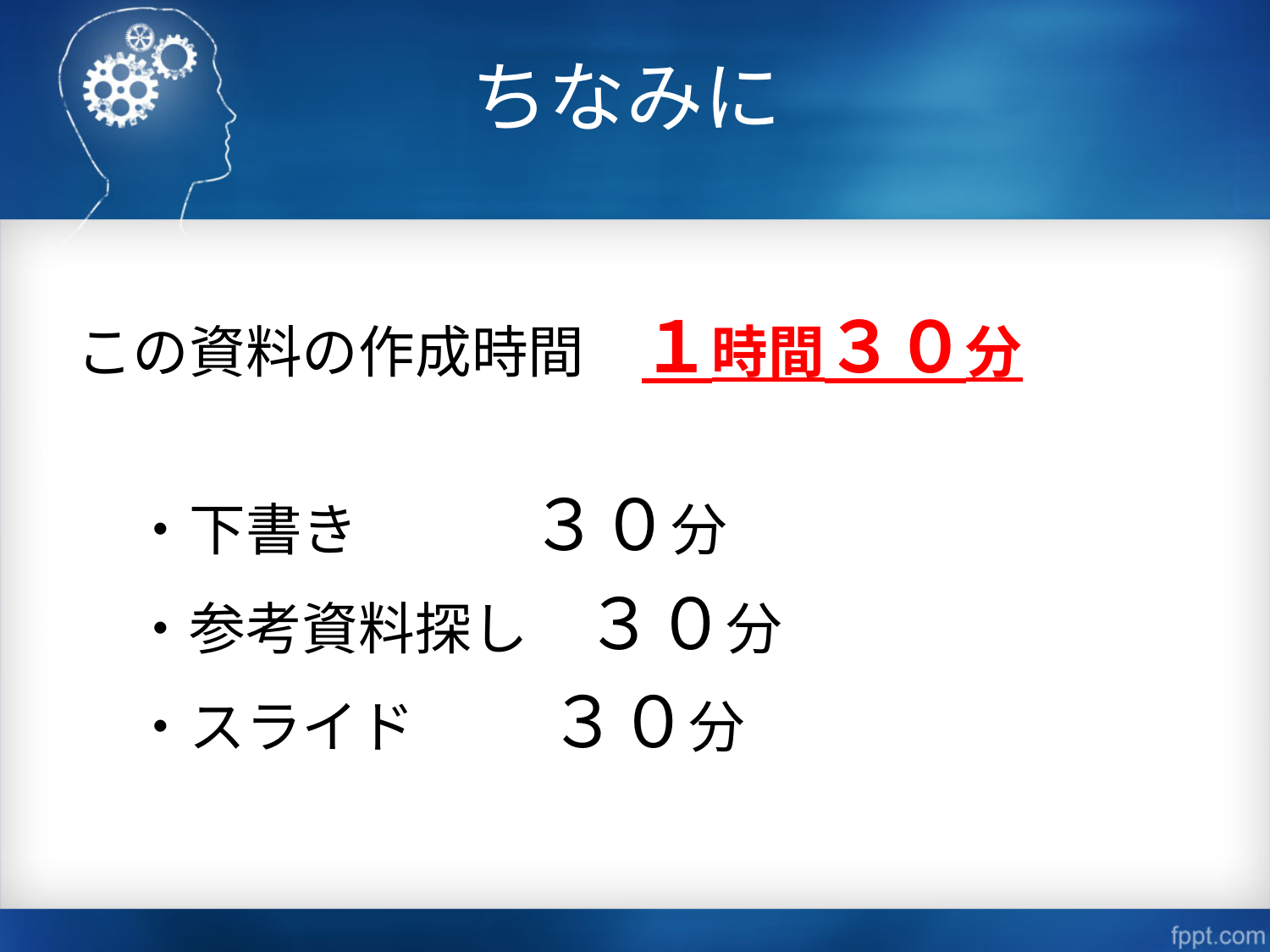

# ちなみに
この資料の作成時間　１時間３０分

　・下書き         　３０分
　・参考資料探し　３０分
　・スライド      　３０分